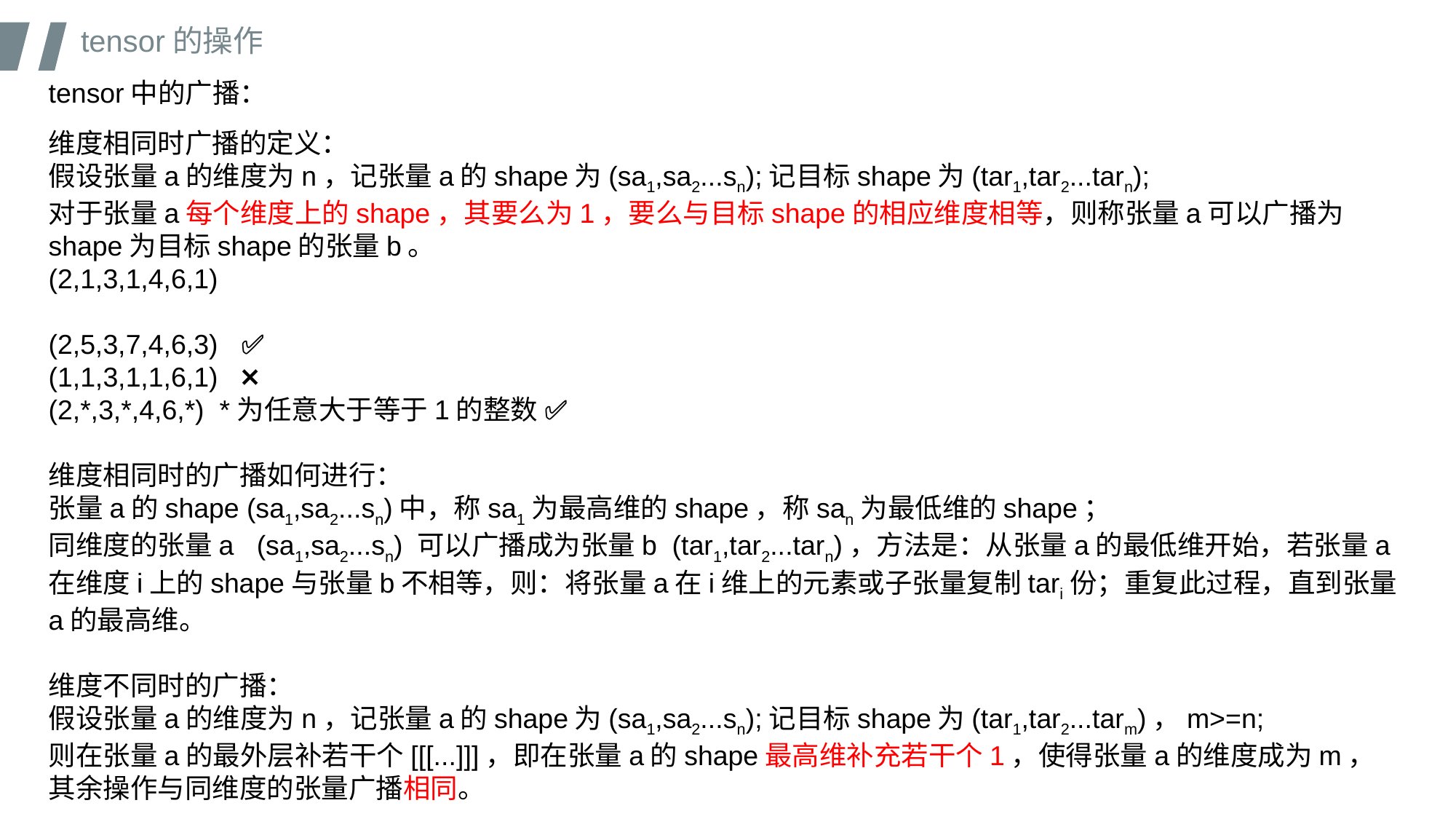

tensor的操作

tensor中的广播：
维度相同时广播的定义：
假设张量a的维度为n，记张量a的shape为(sa1,sa2...sn);记目标shape为(tar1,tar2...tarn);
对于张量a每个维度上的shape，其要么为1，要么与目标shape的相应维度相等，则称张量a可以广播为shape为目标shape的张量b。
(2,1,3,1,4,6,1)

(2,5,3,7,4,6,3)   ✅
(1,1,3,1,1,6,1)   ❌
(2,*,3,*,4,6,*)  *为任意大于等于1的整数 ✅

维度相同时的广播如何进行：
张量a的shape (sa1,sa2...sn)中，称sa1为最高维的shape，称san为最低维的shape；
同维度的张量a   (sa1,sa2...sn) 可以广播成为张量b  (tar1,tar2...tarn)，方法是：从张量a的最低维开始，若张量a在维度i上的shape与张量b不相等，则：将张量a在i维上的元素或子张量复制tari份；重复此过程，直到张量a的最高维。

维度不同时的广播：
假设张量a的维度为n，记张量a的shape为(sa1,sa2...sn);记目标shape为(tar1,tar2...tarm)，m>=n;
则在张量a的最外层补若干个[[[...]]]，即在张量a的shape最高维补充若干个1，使得张量a的维度成为m，其余操作与同维度的张量广播相同。